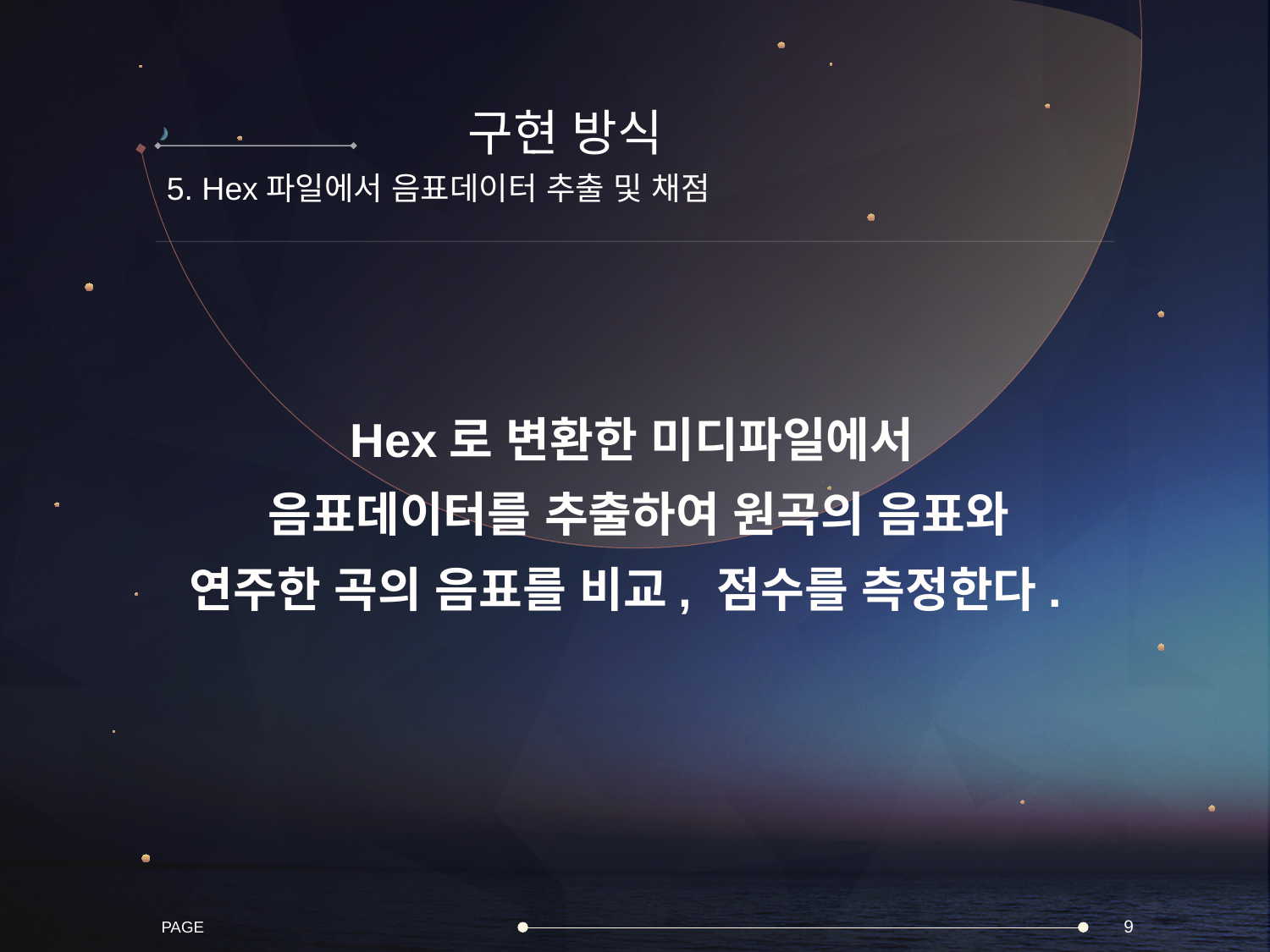

#
구현 방식
5. Hex파일에서 음표데이터 추출 및 채점

Hex로 변환한 미디파일에서
음표데이터를 추출하여 원곡의 음표와
연주한 곡의 음표를 비교, 점수를 측정한다.

PAGE
9